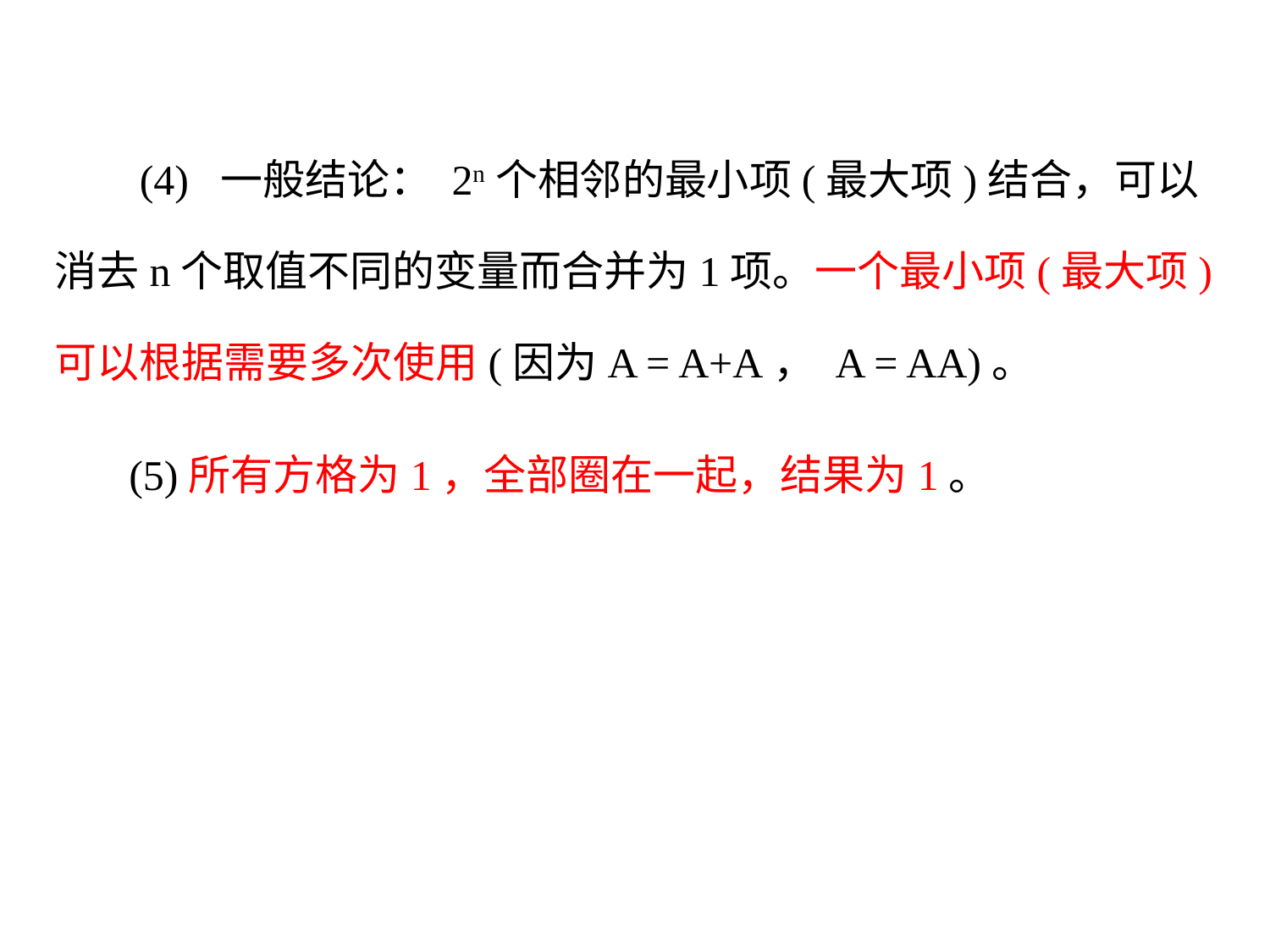

(4)  一般结论： 2n个相邻的最小项(最大项)结合，可以消去n个取值不同的变量而合并为1项。一个最小项(最大项)可以根据需要多次使用(因为A = A+A， A = AA)。
       (5)所有方格为1，全部圈在一起，结果为1。